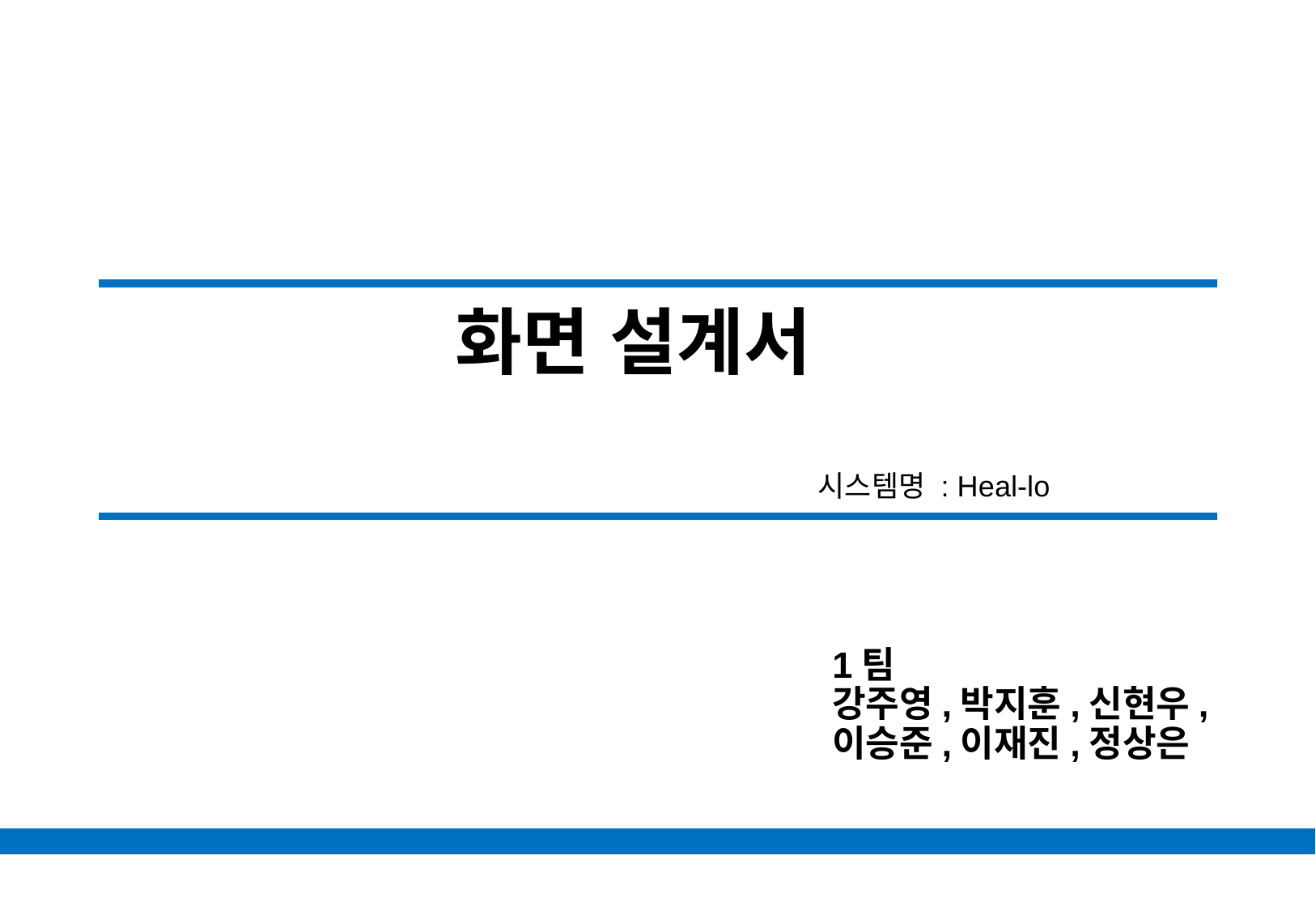

# 화면 설계서
시스템명 : Heal-lo
1팀
강주영,박지훈,신현우,
이승준,이재진,정상은